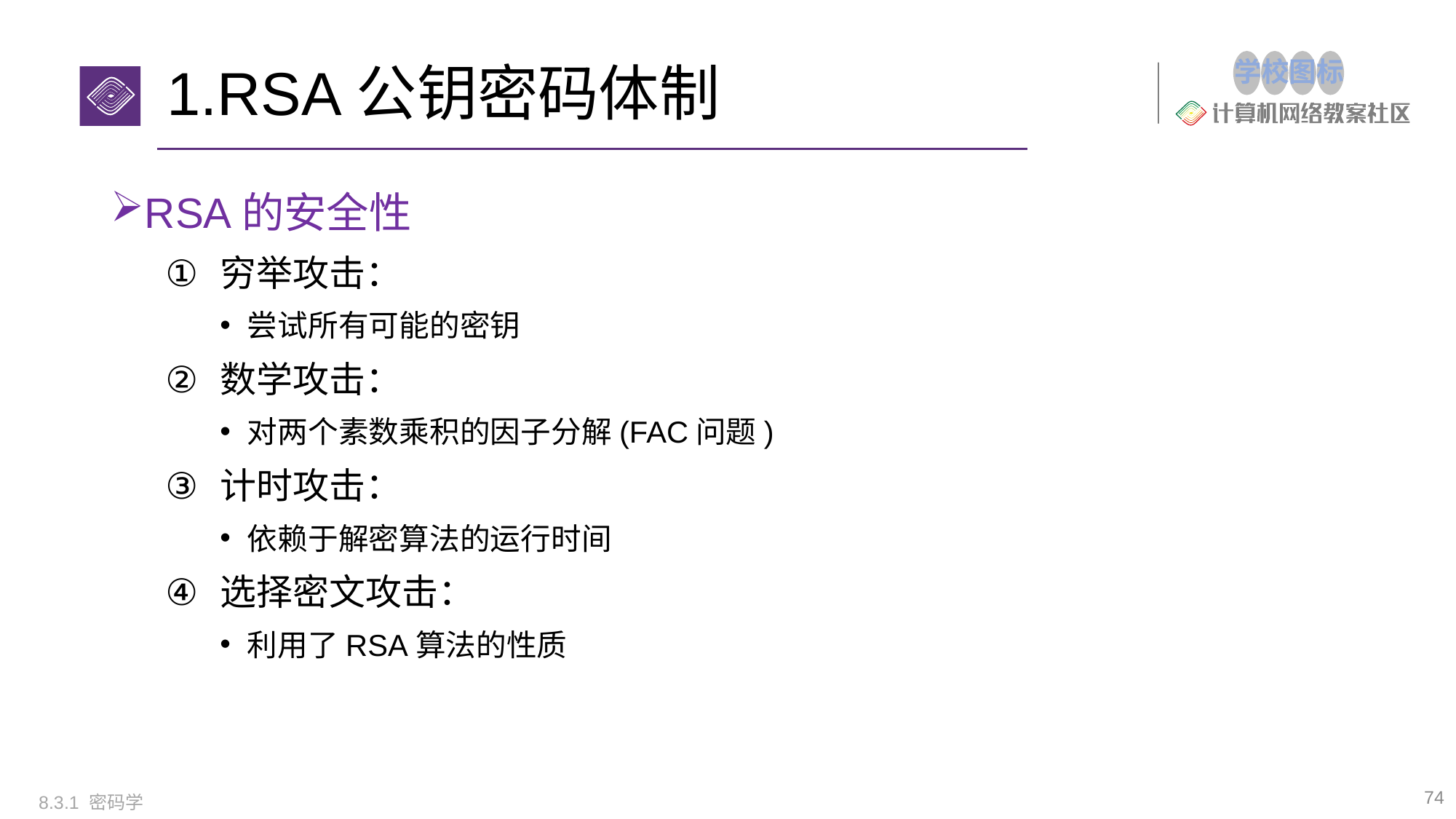

# 1.RSA公钥密码体制
RSA的安全性
穷举攻击：
尝试所有可能的密钥
数学攻击：
对两个素数乘积的因子分解(FAC问题)
计时攻击：
依赖于解密算法的运行时间
选择密文攻击：
利用了RSA算法的性质

74
8.3.1 密码学